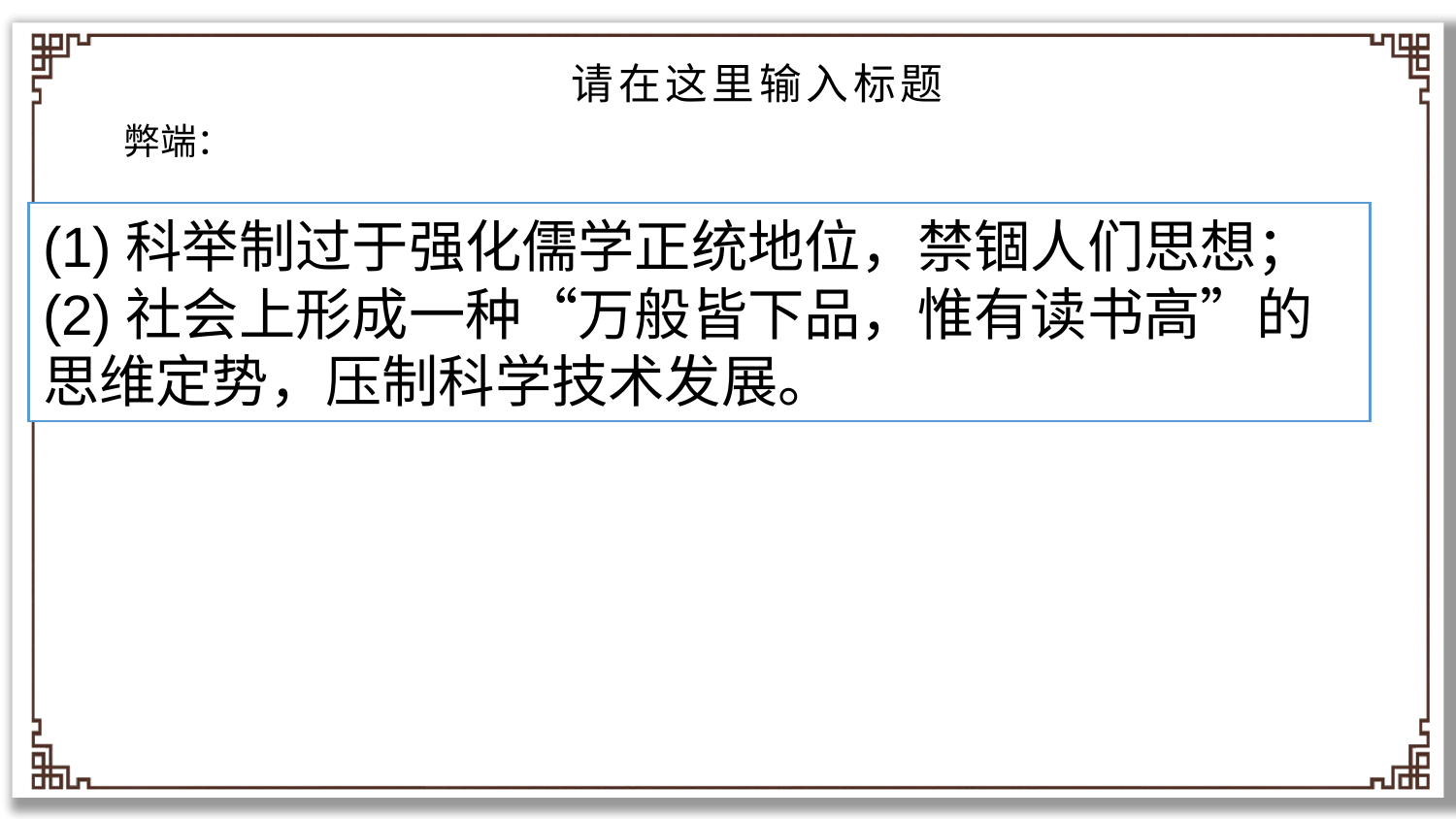

弊端：
(1)科举制过于强化儒学正统地位，禁锢人们思想；
(2)社会上形成一种“万般皆下品，惟有读书高”的思维定势，压制科学技术发展。